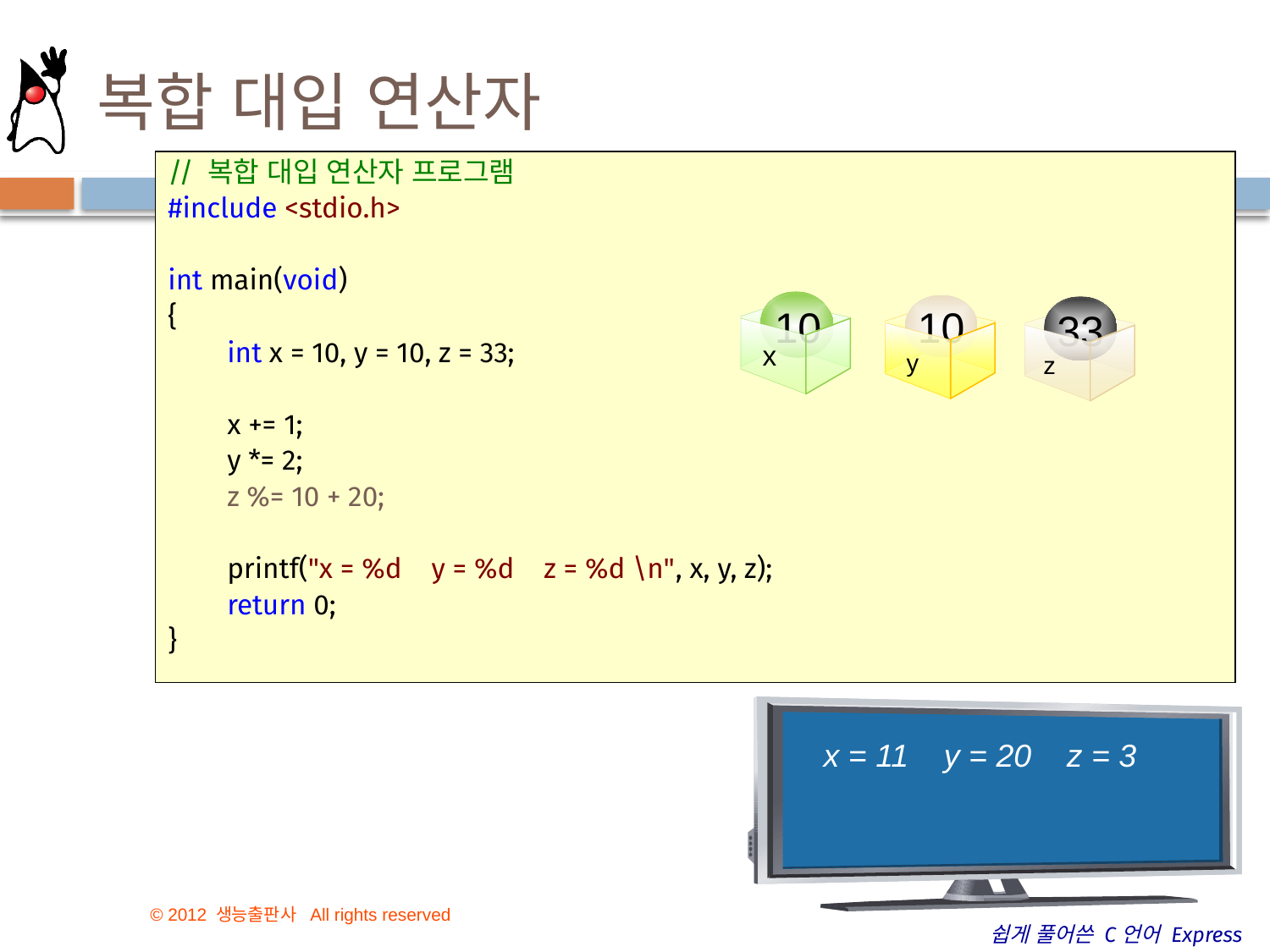

# 복합 대입 연산자
// 복합 대입 연산자 프로그램
#include <stdio.h>

int main(void)
{
        int x = 10, y = 10, z = 33;

        x += 1;
        y *= 2;
        z %= 10 + 20;

        printf("x = %d    y = %d    z = %d \n", x, y, z);
        return 0;
}
10
10
10
10
33
33

 x
  y
  z

x = 11    y = 20    z = 3